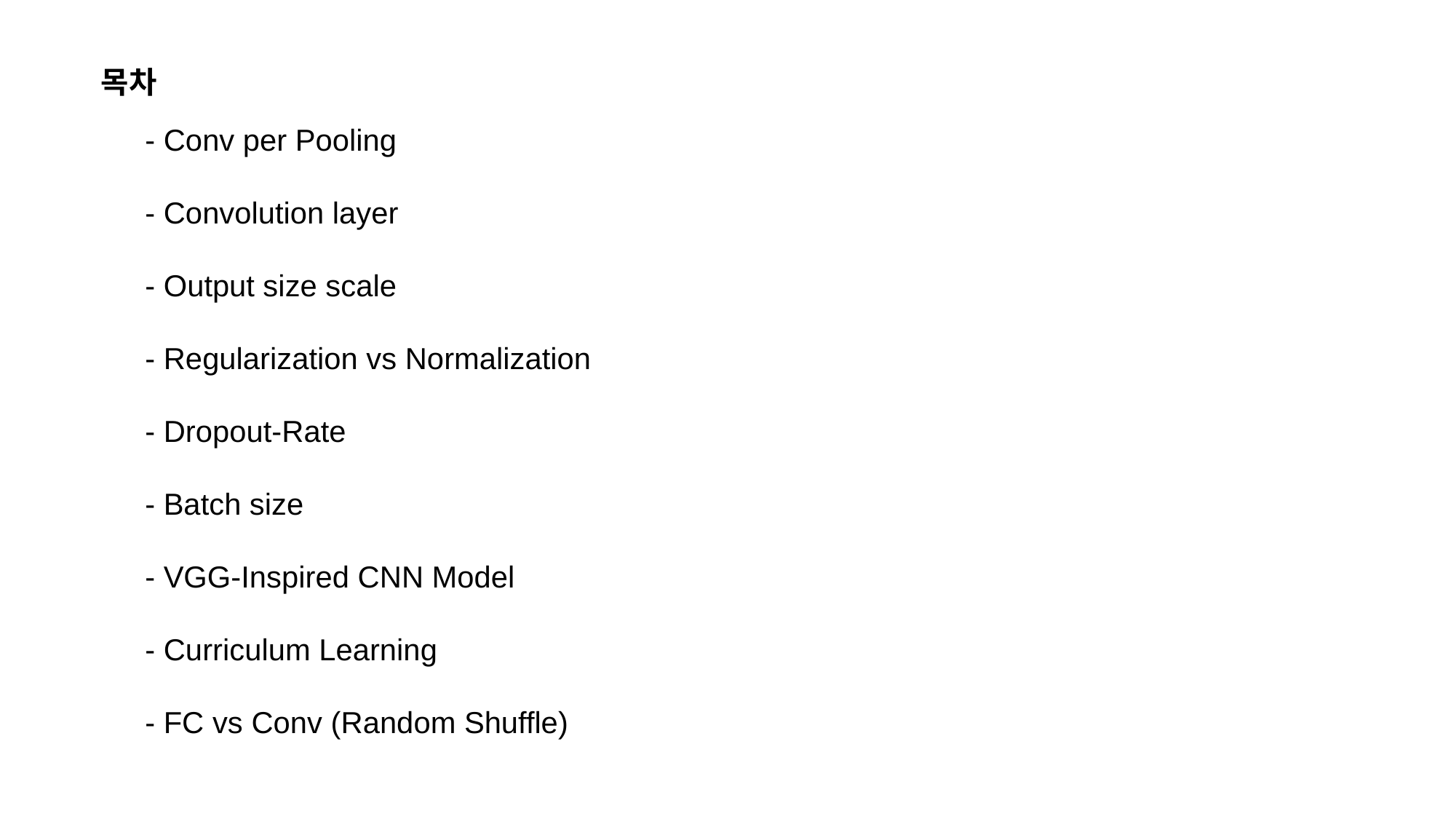

목차
- Conv per Pooling

- Convolution layer

- Output size scale

- Regularization vs Normalization

- Dropout-Rate

- Batch size

- VGG-Inspired CNN Model

- Curriculum Learning

- FC vs Conv (Random Shuffle)